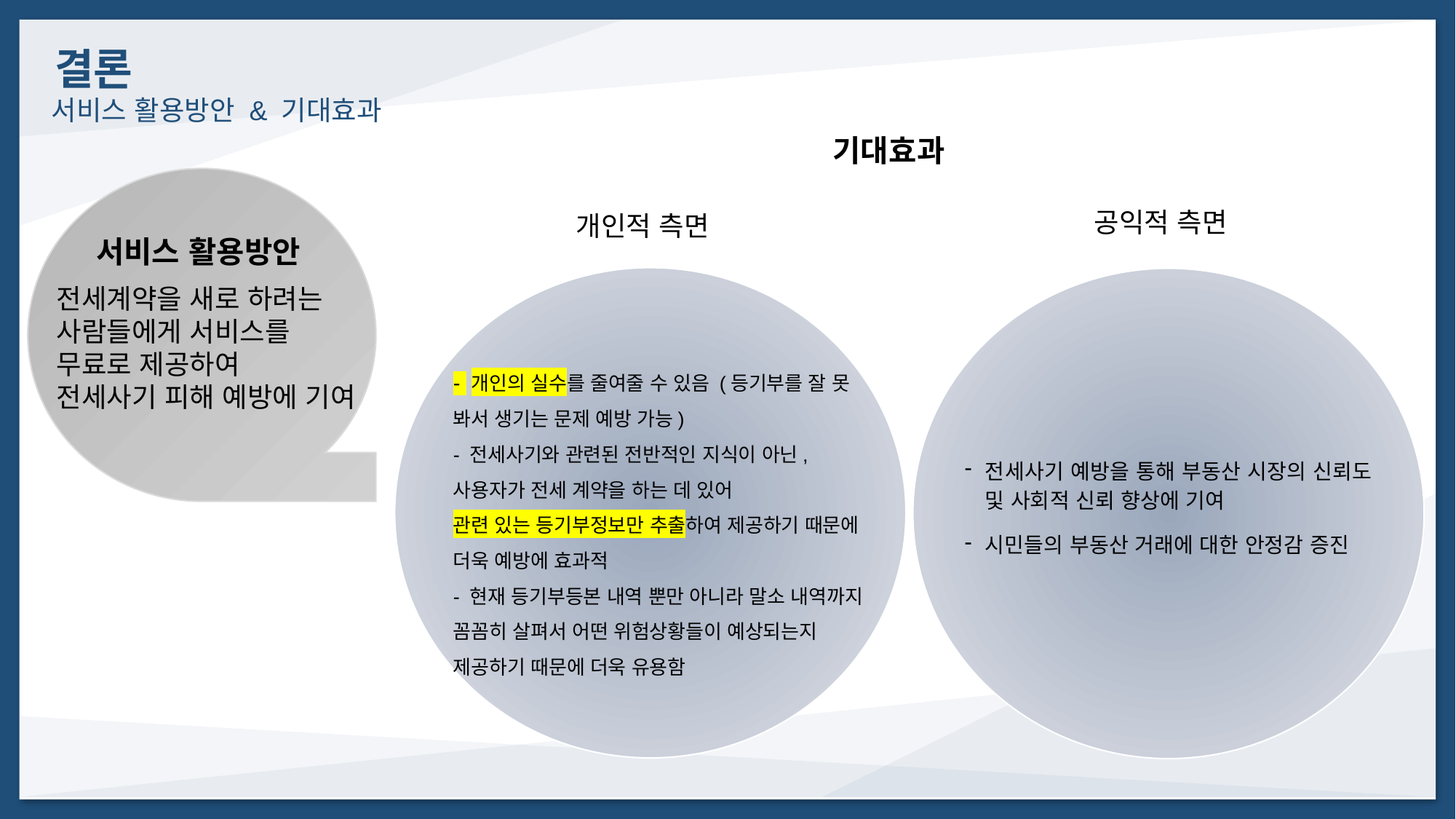

결론
서비스 활용방안 & 기대효과
기대효과

공익적 측면
개인적 측면
서비스 활용방안

전세계약을 새로 하려는
사람들에게 서비스를
무료로 제공하여
전세사기 피해 예방에 기여
- 개인의 실수를 줄여줄 수 있음 (등기부를 잘 못 봐서 생기는 문제 예방 가능)
- 전세사기와 관련된 전반적인 지식이 아닌, 사용자가 전세 계약을 하는 데 있어
관련 있는 등기부정보만 추출하여 제공하기 때문에 더욱 예방에 효과적
- 현재 등기부등본 내역 뿐만 아니라 말소 내역까지 꼼꼼히 살펴서 어떤 위험상황들이 예상되는지 제공하기 때문에 더욱 유용함
KEYWORD
전세사기 예방을 통해 부동산 시장의 신뢰도 및 사회적 신뢰 향상에 기여
시민들의 부동산 거래에 대한 안정감 증진